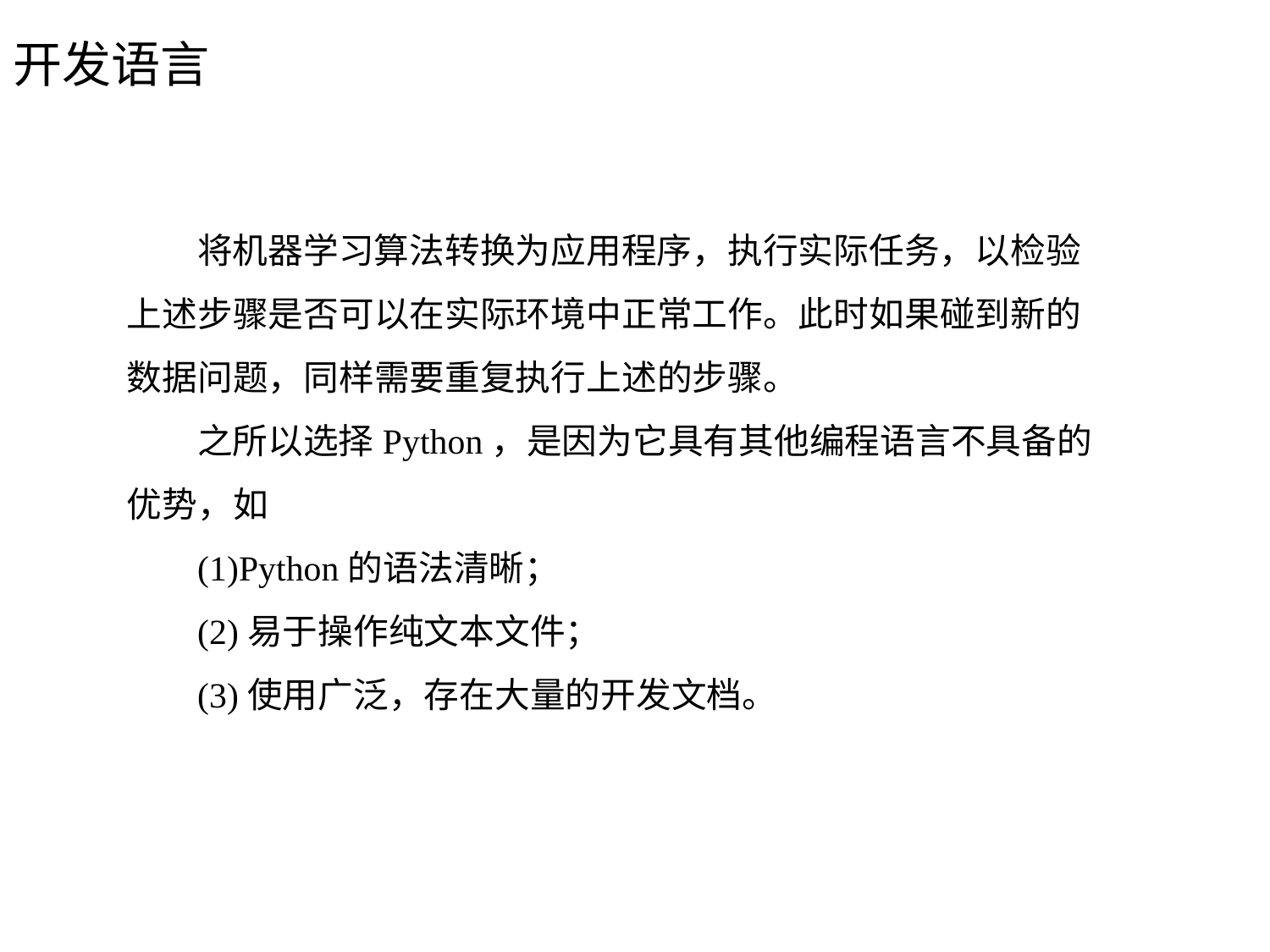

开发语言

将机器学习算法转换为应用程序，执行实际任务，以检验上述步骤是否可以在实际环境中正常工作。此时如果碰到新的数据问题，同样需要重复执行上述的步骤。
之所以选择Python，是因为它具有其他编程语言不具备的优势，如
(1)Python的语法清晰；
(2)易于操作纯文本文件；
(3)使用广泛，存在大量的开发文档。